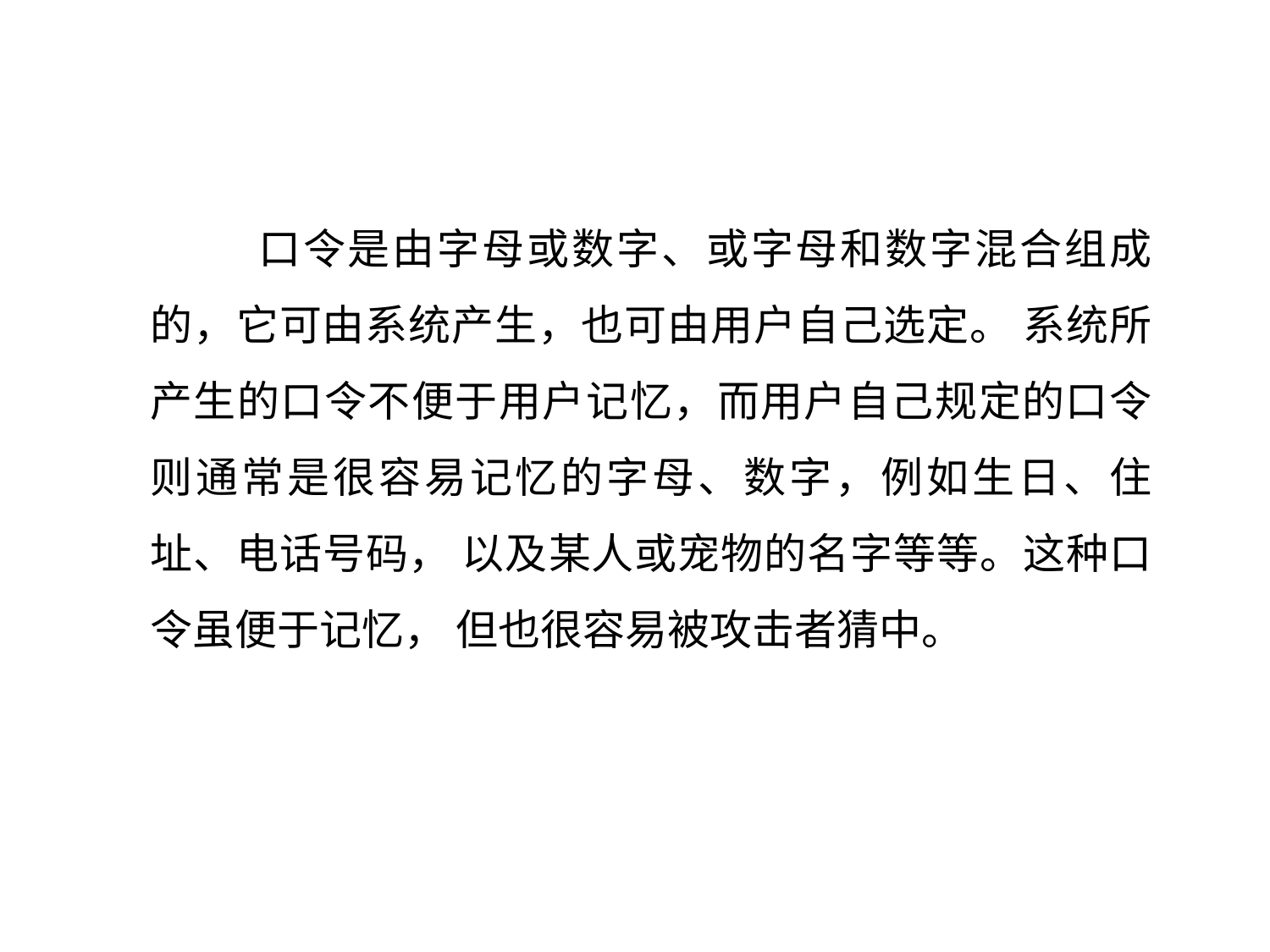

口令是由字母或数字、或字母和数字混合组成的，它可由系统产生，也可由用户自己选定。 系统所产生的口令不便于用户记忆，而用户自己规定的口令则通常是很容易记忆的字母、数字，例如生日、住址、电话号码， 以及某人或宠物的名字等等。这种口令虽便于记忆， 但也很容易被攻击者猜中。